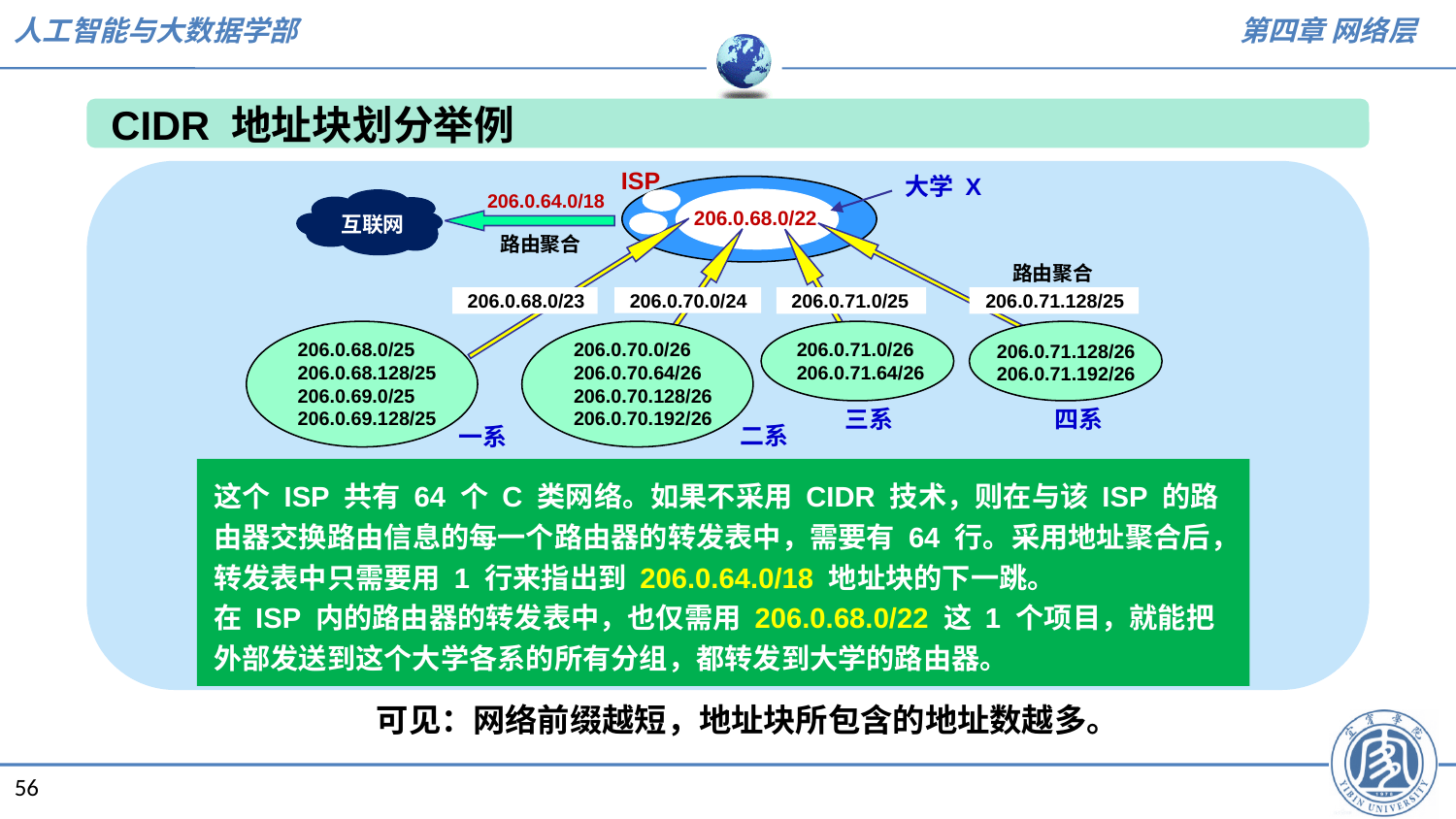

CIDR 地址块划分举例

ISP

大学 X

206.0.64.0/18

互联网

206.0.68.0/22

路由聚合
路由聚合

206.0.68.0/23
206.0.70.0/24
206.0.71.0/25
206.0.71.128/25

206.0.68.0/25
206.0.68.128/25
206.0.69.0/25
206.0.69.128/25
206.0.70.0/26
206.0.70.64/26
206.0.70.128/26
206.0.70.192/26
206.0.71.0/26
206.0.71.64/26
206.0.71.128/26
206.0.71.192/26
三系
四系
二系
一系
 单位         地址块                            二进制表示的地址块                    相当于 C 类网络数
   ISP    206.0.64.0/18       11001110.00000000.01*                                 64
 大学    206.0.68.0/22        11001110.00000000.010001*                          4
 一系    206.0.68.0/23        11001110.00000000.0100010*                        2
 二系    206.0.70.0/24        11001110.00000000.01000110.*                     1
 三系    206.0.71.0/25        11001110.00000000.01000111.0*                 1/2
 四系    206.0.71.128/25    11001110.00000000.01000111.1*                 1/2

 单位         地址块                                   二进制表示                           地址数
   ISP    206.0.64.0/18        11001110.00000000.01*                     16384
 大学    206.0.68.0/22        11001110.00000000.010001*               1024
 一系    206.0.68.0/23        11001110.00000000.0100010*               512
 二系    206.0.70.0/24        11001110.00000000.01000110.*            256
 三系    206.0.71.0/25        11001110.00000000.01000111.0*          128
 四系    206.0.71.128/25    11001110.00000000.01000111.1*          128

这个 ISP 共有 64 个 C 类网络。如果不采用 CIDR 技术，则在与该 ISP 的路由器交换路由信息的每一个路由器的转发表中，需要有 64 行。采用地址聚合后，转发表中只需要用 1 行来指出到 206.0.64.0/18 地址块的下一跳。
在 ISP 内的路由器的转发表中，也仅需用 206.0.68.0/22 这 1 个项目，就能把外部发送到这个大学各系的所有分组，都转发到大学的路由器。
可见：网络前缀越短，地址块所包含的地址数越多。
56